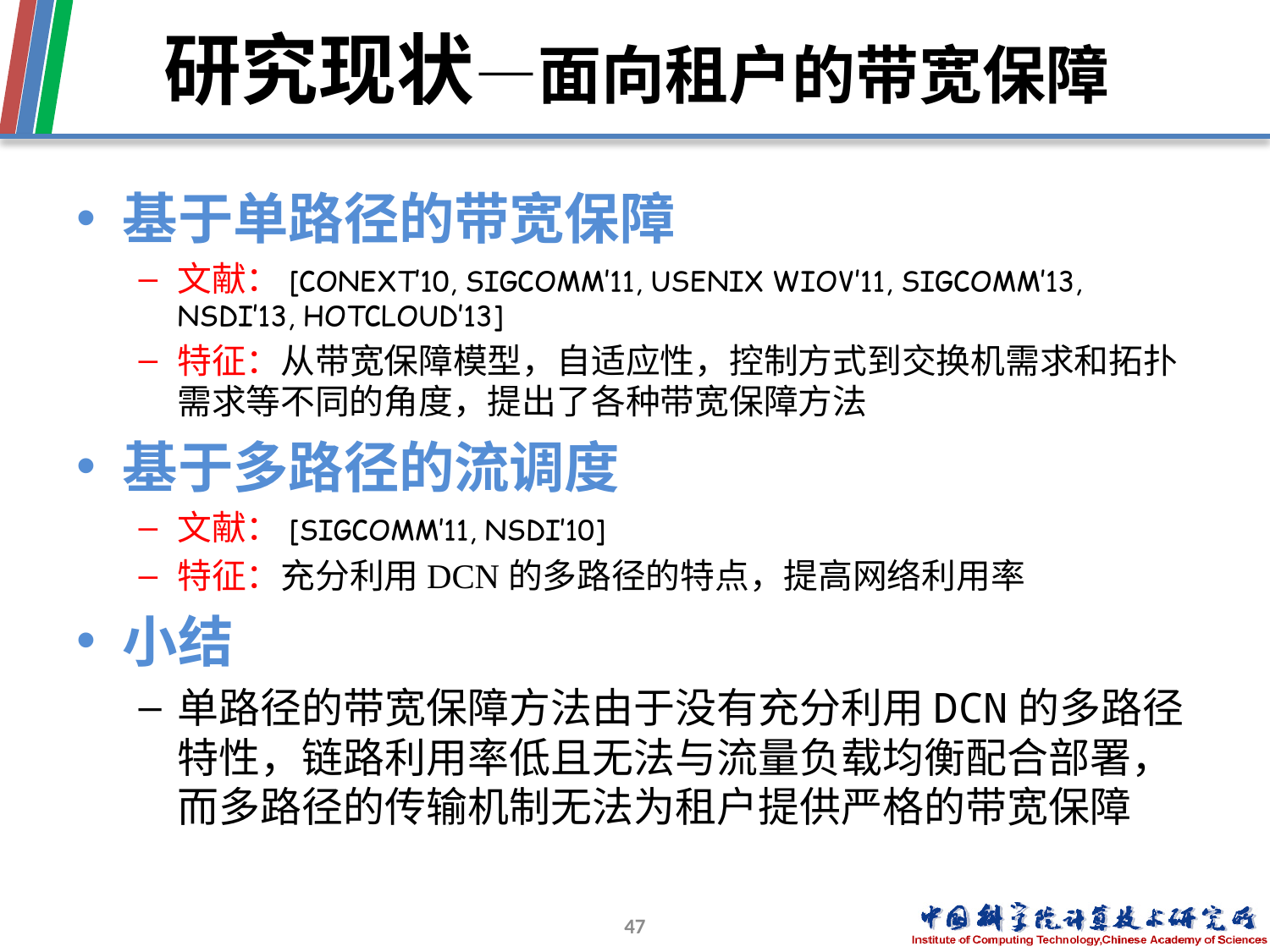

# 研究现状—面向租户的带宽保障
基于单路径的带宽保障
文献：[CONEXT’10, SIGCOMM’11, USENIX WIOV’11, SIGCOMM’13, NSDI’13, HOTCLOUD’13]
特征：从带宽保障模型，自适应性，控制方式到交换机需求和拓扑需求等不同的角度，提出了各种带宽保障方法
基于多路径的流调度
文献：[SIGCOMM’11, NSDI’10]
特征：充分利用DCN的多路径的特点，提高网络利用率
小结
单路径的带宽保障方法由于没有充分利用DCN的多路径特性，链路利用率低且无法与流量负载均衡配合部署，而多路径的传输机制无法为租户提供严格的带宽保障

47